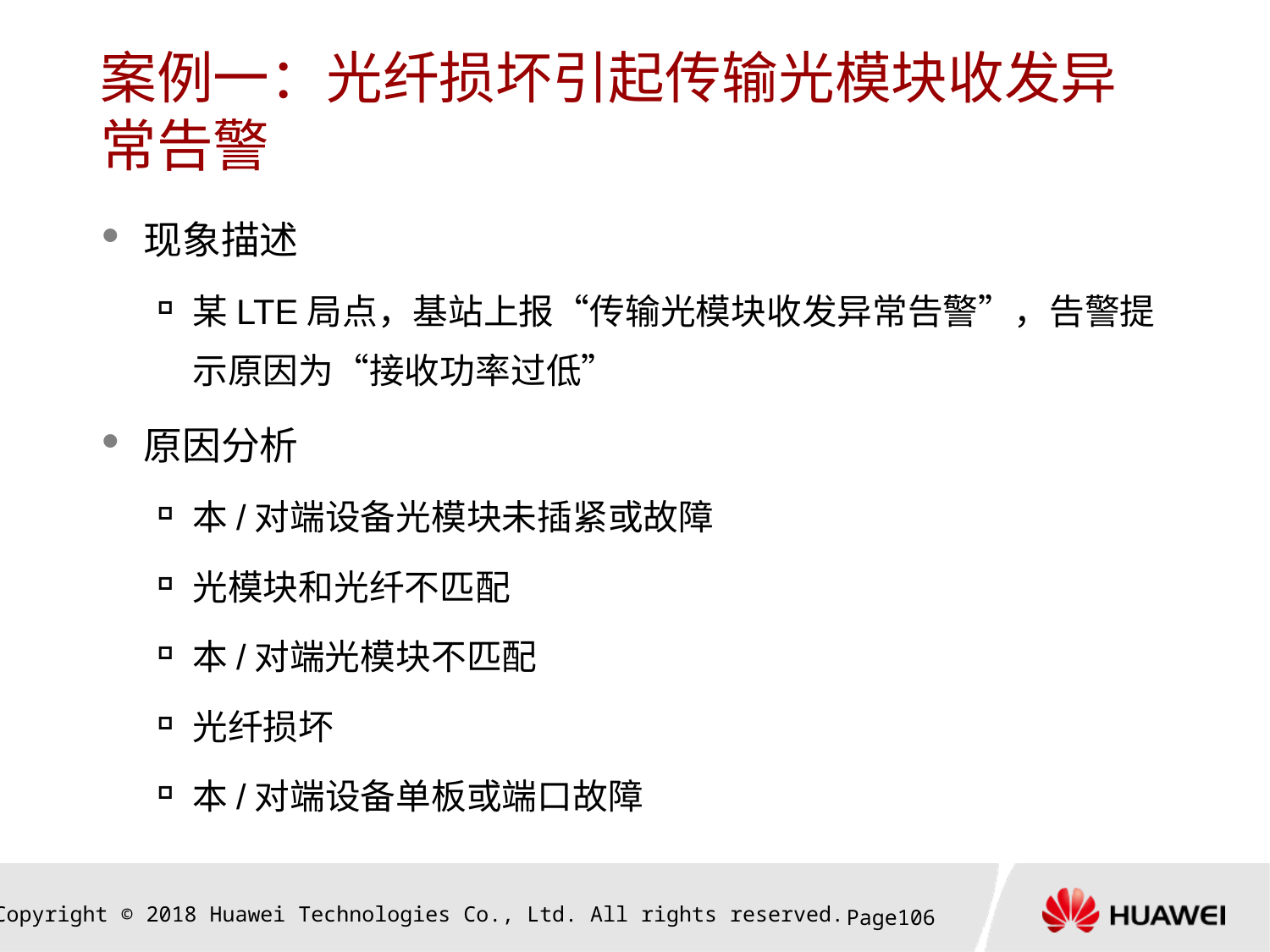

# 案例一：光纤损坏引起传输光模块收发异常告警
现象描述
某LTE局点，基站上报“传输光模块收发异常告警”，告警提示原因为“接收功率过低”
原因分析
本/对端设备光模块未插紧或故障
光模块和光纤不匹配
本/对端光模块不匹配
光纤损坏
本/对端设备单板或端口故障
Page106